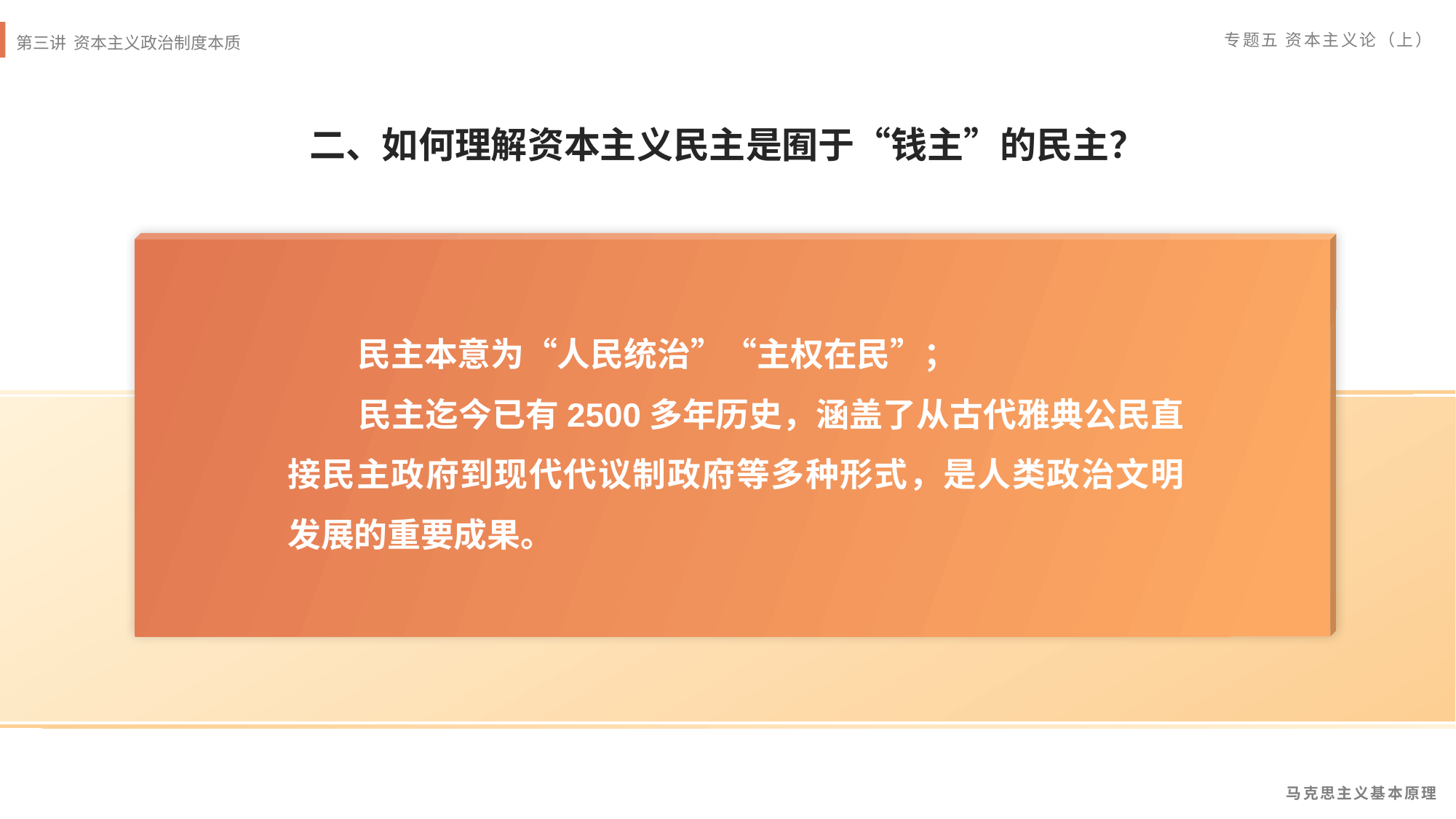

二、如何理解资本主义民主是囿于“钱主”的民主？

 民主本意为“人民统治”“主权在民”；
 民主迄今已有2500多年历史，涵盖了从古代雅典公民直接民主政府到现代代议制政府等多种形式，是人类政治文明发展的重要成果。